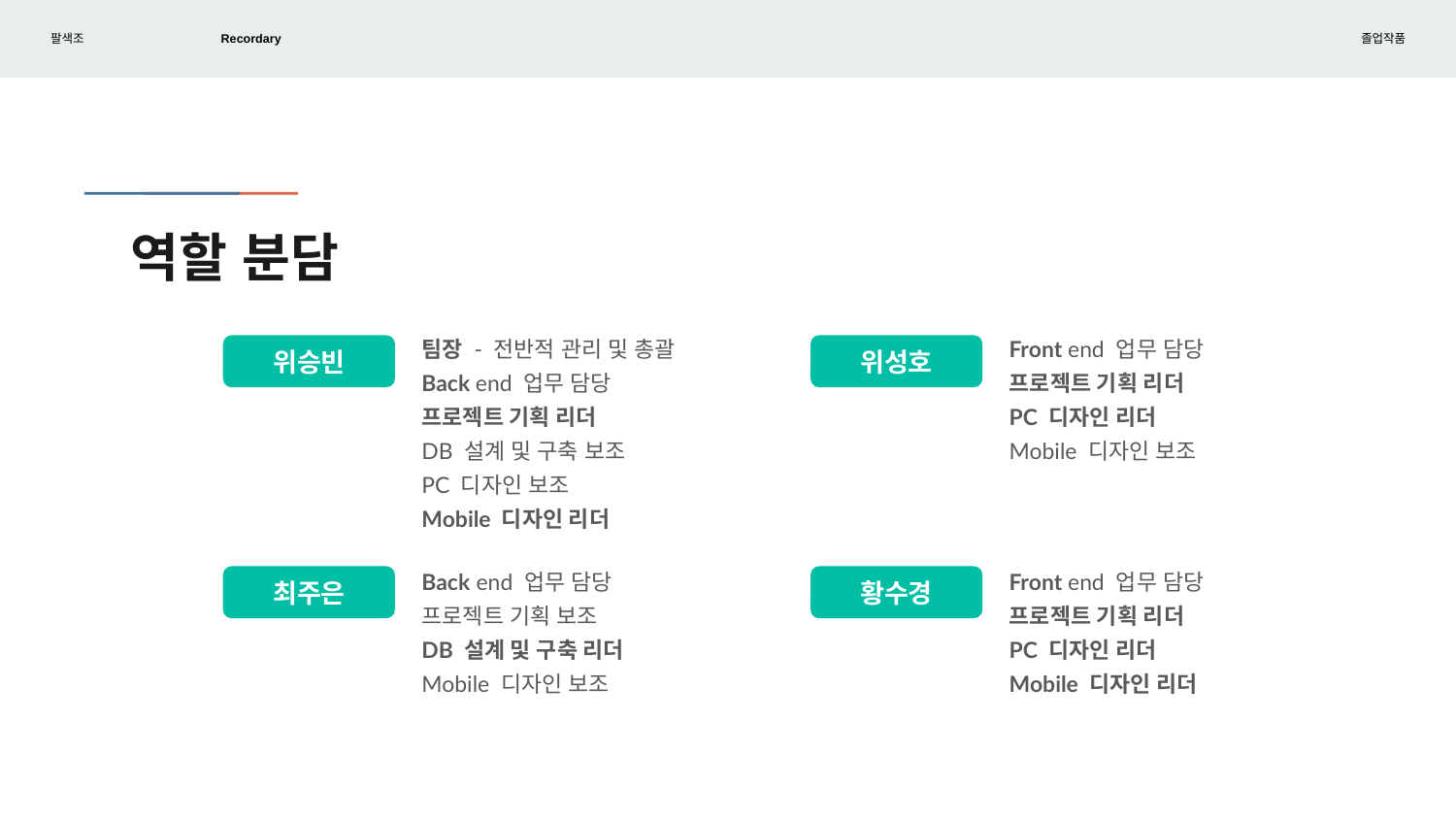

# 역할 분담
위승빈
위성호
팀장 - 전반적 관리 및 총괄
Back end 업무 담당
프로젝트 기획 리더
DB 설계 및 구축 보조
PC 디자인 보조
Mobile 디자인 리더
Front end 업무 담당
프로젝트 기획 리더
PC 디자인 리더
Mobile 디자인 보조
최주은
황수경
Back end 업무 담당
프로젝트 기획 보조
DB 설계 및 구축 리더
Mobile 디자인 보조
Front end 업무 담당
프로젝트 기획 리더
PC 디자인 리더
Mobile 디자인 리더